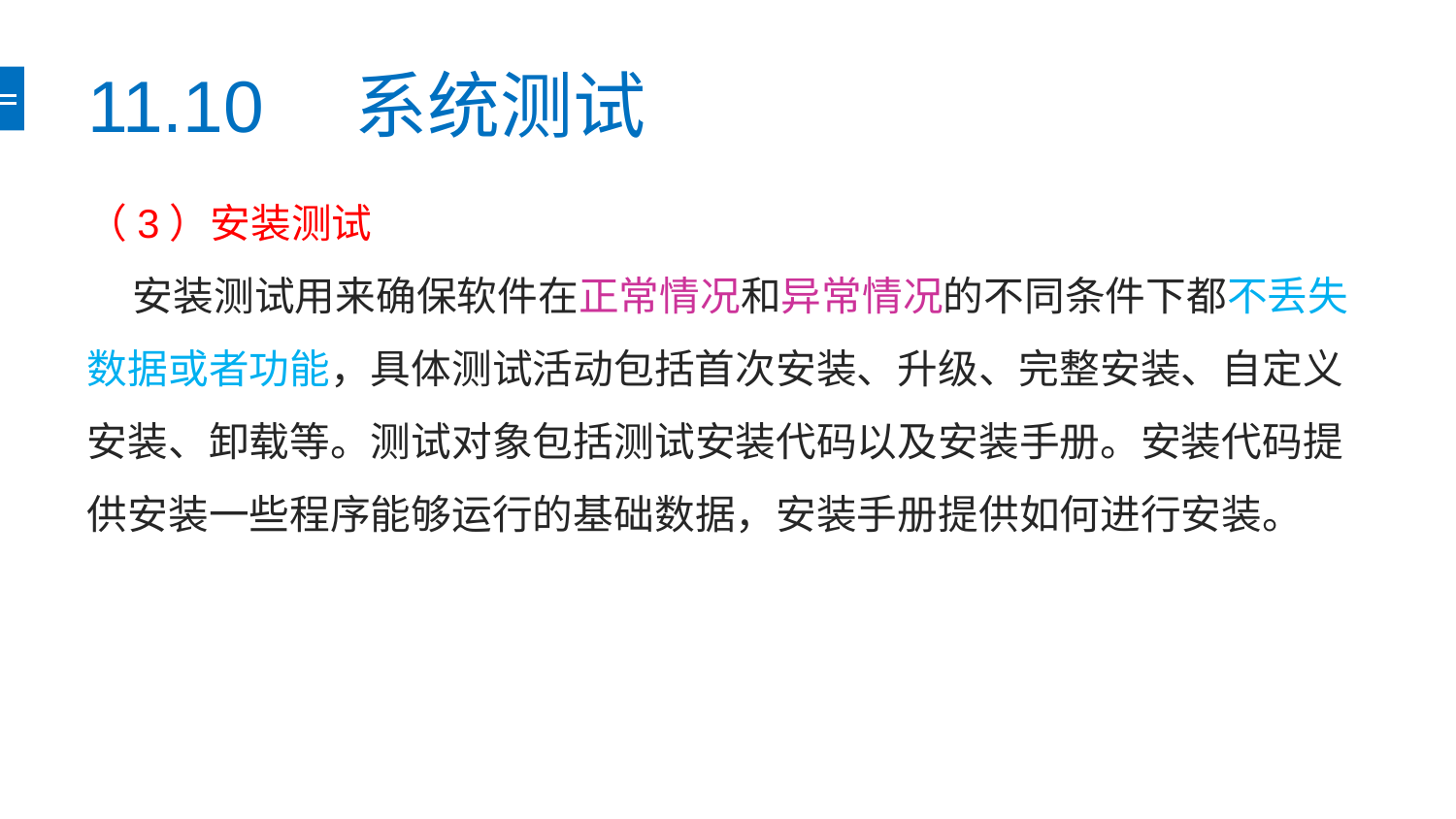

# 11.10　系统测试
（3）安装测试
    安装测试用来确保软件在正常情况和异常情况的不同条件下都不丢失数据或者功能，具体测试活动包括首次安装、升级、完整安装、自定义安装、卸载等。测试对象包括测试安装代码以及安装手册。安装代码提供安装一些程序能够运行的基础数据，安装手册提供如何进行安装。